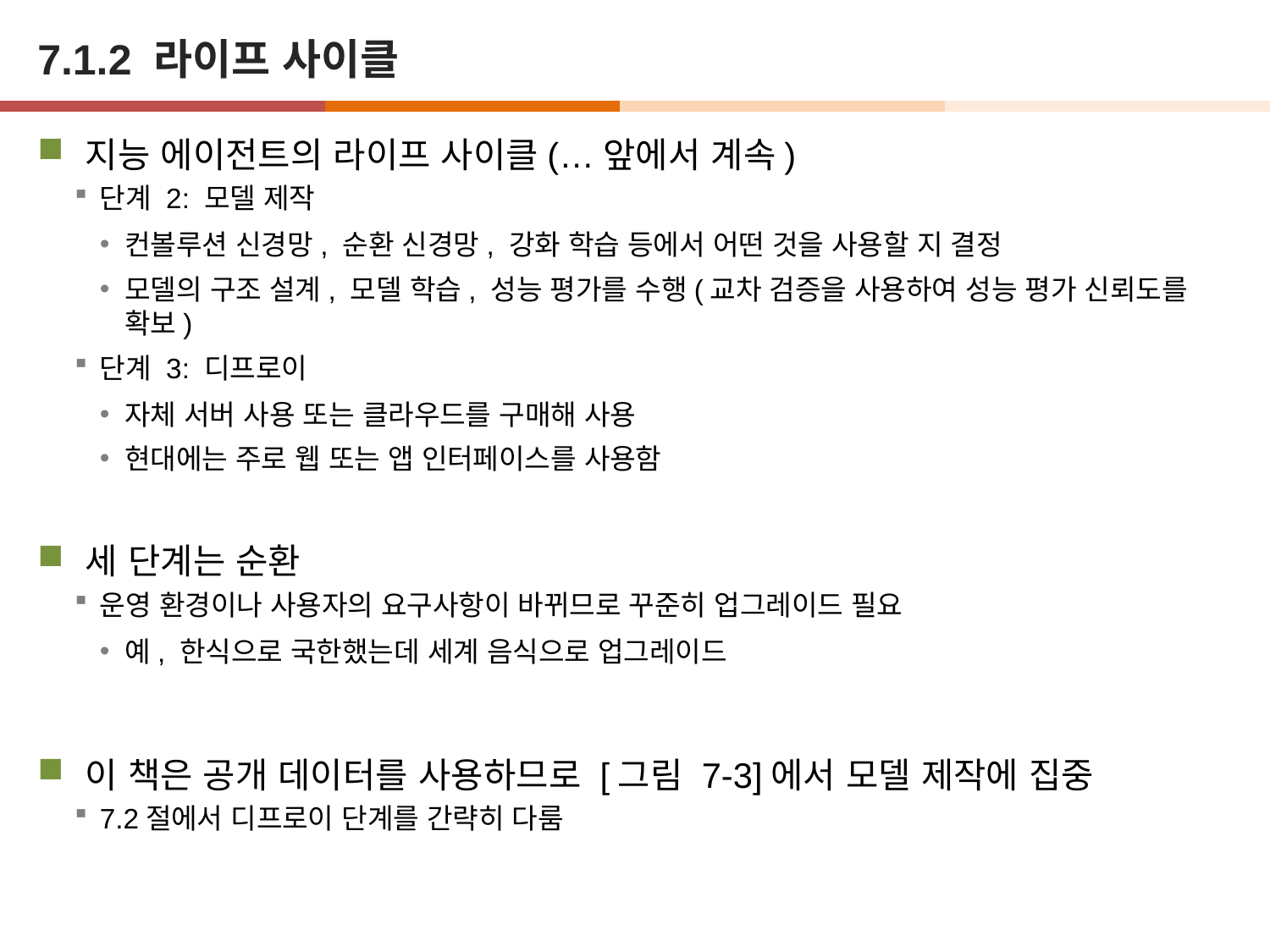

# 7.1.2 라이프 사이클
지능 에이전트의 라이프 사이클(…앞에서 계속)
단계 2: 모델 제작
컨볼루션 신경망, 순환 신경망, 강화 학습 등에서 어떤 것을 사용할 지 결정
모델의 구조 설계, 모델 학습, 성능 평가를 수행(교차 검증을 사용하여 성능 평가 신뢰도를 확보)
단계 3: 디프로이
자체 서버 사용 또는 클라우드를 구매해 사용
현대에는 주로 웹 또는 앱 인터페이스를 사용함

세 단계는 순환
운영 환경이나 사용자의 요구사항이 바뀌므로 꾸준히 업그레이드 필요
예, 한식으로 국한했는데 세계 음식으로 업그레이드

이 책은 공개 데이터를 사용하므로 [그림 7-3]에서 모델 제작에 집중
7.2절에서 디프로이 단계를 간략히 다룸